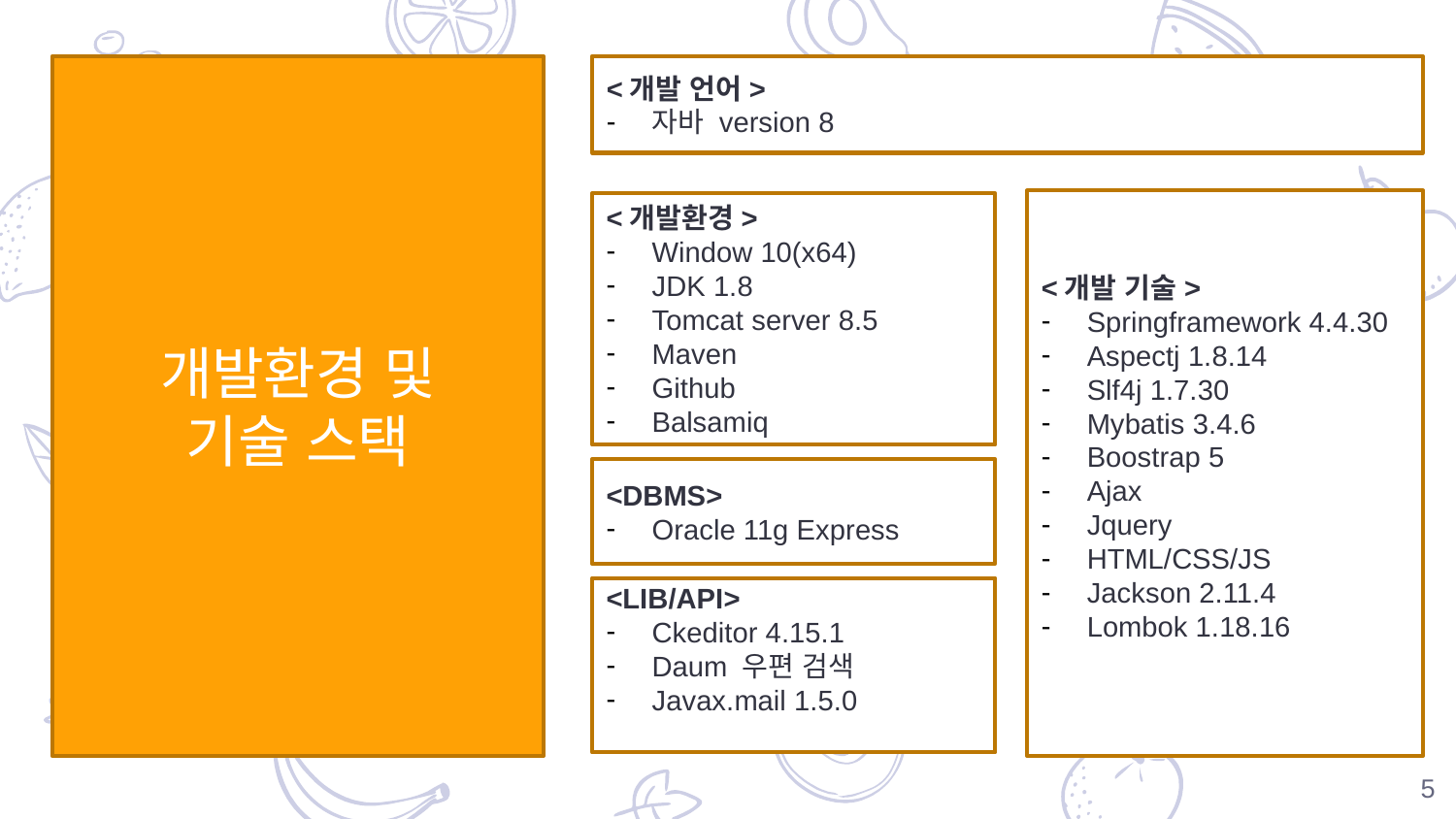

개발환경 및
기술 스택
<개발 언어>
자바 version 8
<개발 기술>
Springframework 4.4.30
Aspectj 1.8.14
Slf4j 1.7.30
Mybatis 3.4.6
Boostrap 5
Ajax
Jquery
HTML/CSS/JS
Jackson 2.11.4
Lombok 1.18.16

<개발환경>
Window 10(x64)
JDK 1.8
Tomcat server 8.5
Maven
Github
Balsamiq
<DBMS>
Oracle 11g Express
<LIB/API>
Ckeditor 4.15.1
Daum 우편 검색
Javax.mail 1.5.0

5